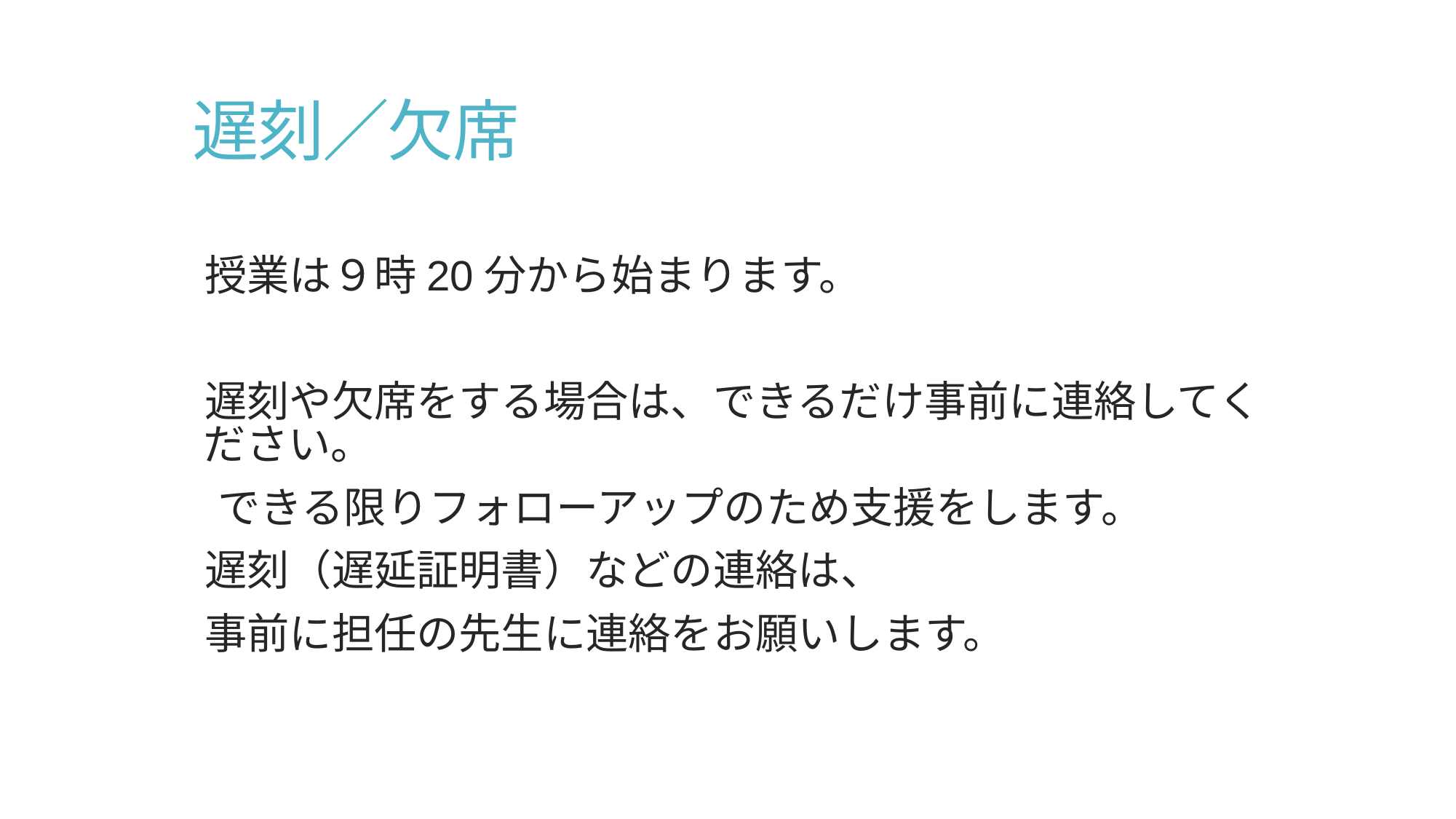

# 遅刻／欠席
授業は９時20分から始まります。

遅刻や欠席をする場合は、できるだけ事前に連絡してください。
 できる限りフォローアップのため支援をします。
遅刻（遅延証明書）などの連絡は、
事前に担任の先生に連絡をお願いします。